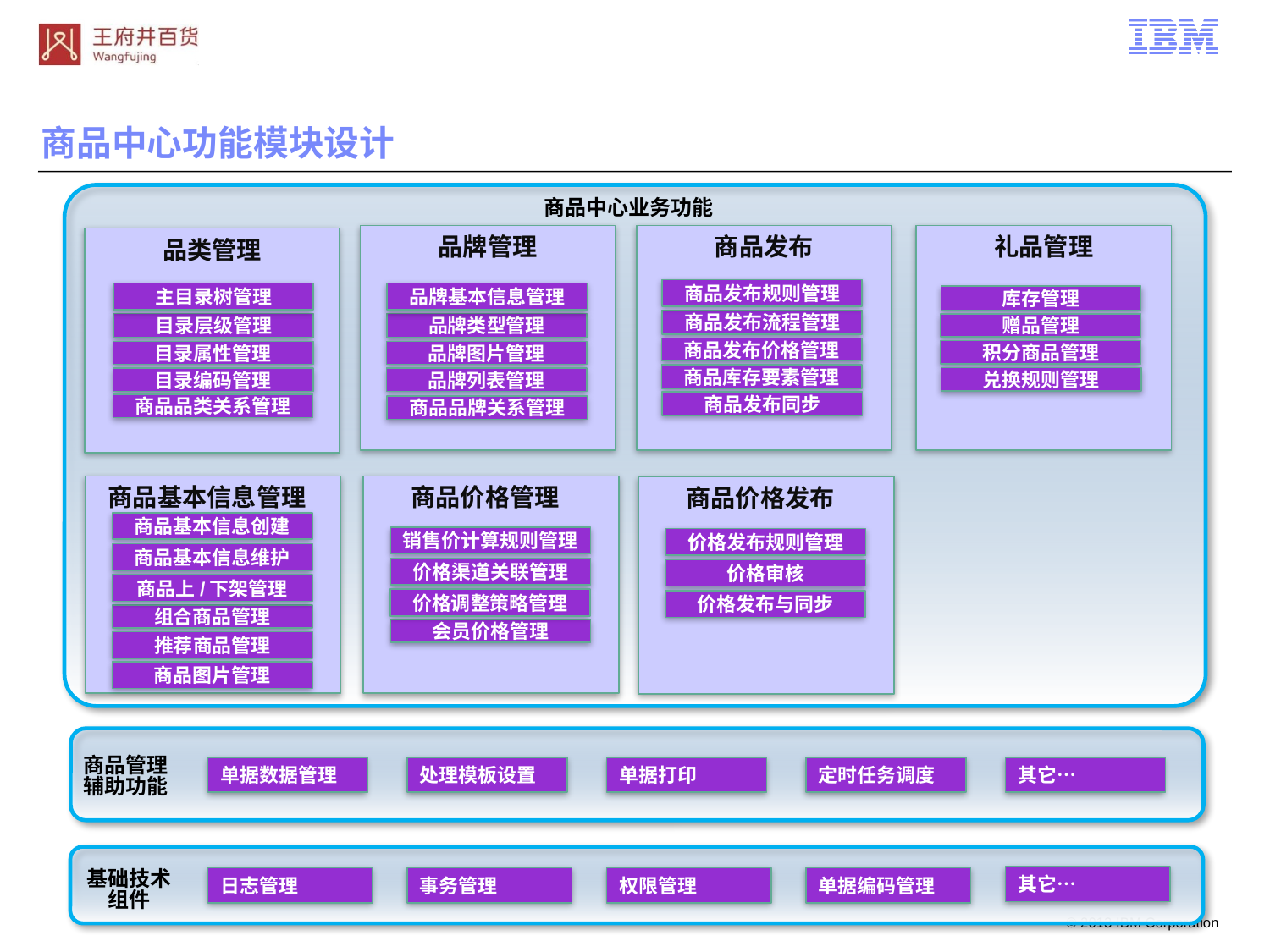

商品中心功能模块设计
商品中心业务功能

品牌管理
礼品管理
商品发布
品类管理
商品发布规则管理
主目录树管理
品牌基本信息管理
库存管理
商品发布流程管理
品牌类型管理
目录层级管理
赠品管理
商品发布价格管理
积分商品管理
品牌图片管理
目录属性管理
商品库存要素管理
兑换规则管理
品牌列表管理
目录编码管理
商品发布同步
商品品类关系管理
商品品牌关系管理
商品基本信息管理
商品价格管理
商品价格发布
商品基本信息创建
销售价计算规则管理
价格发布规则管理
商品基本信息维护
价格渠道关联管理
价格审核
商品上/下架管理
价格调整策略管理
价格发布与同步
组合商品管理
会员价格管理
推荐商品管理
商品图片管理

商品管理
辅助功能
单据数据管理
处理模板设置
单据打印
定时任务调度
其它…

基础技术
组件
其它…
日志管理
事务管理
权限管理
单据编码管理